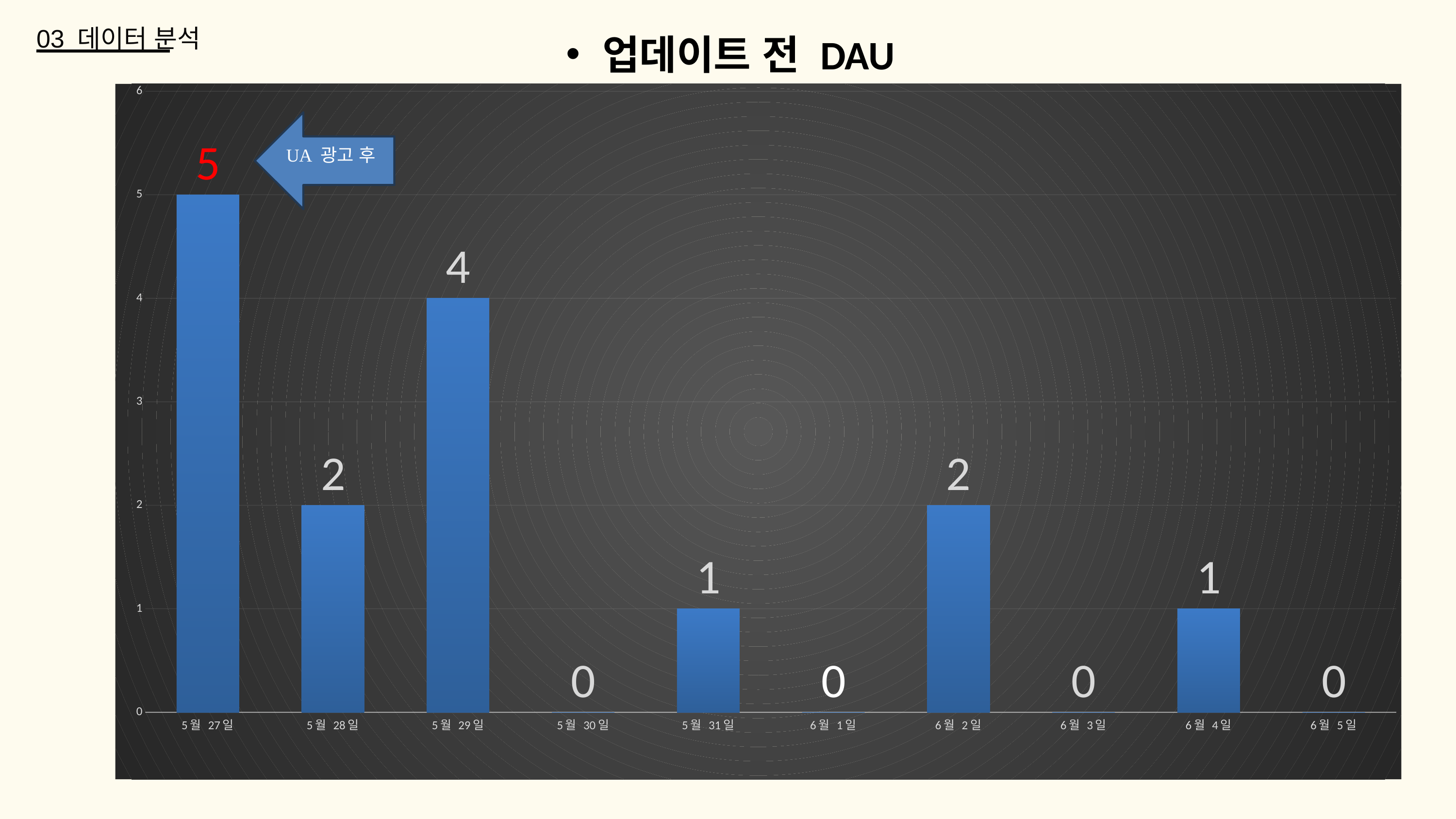

03 데이터 분석
업데이트 전 DAU

### Chart

| Category | 계열 1 |
|---|---|
| 5월 27일 | 5.0 |
| 5월 28일 | 2.0 |
| 5월 29일 | 4.0 |
| 5월 30일 | 0.0 |
| 5월 31일 | 1.0 |
| 6월 1일 | 0.0 |
| 6월 2일 | 2.0 |
| 6월 3일 | 0.0 |
| 6월 4일 | 1.0 |
| 6월 5일 | 0.0 |